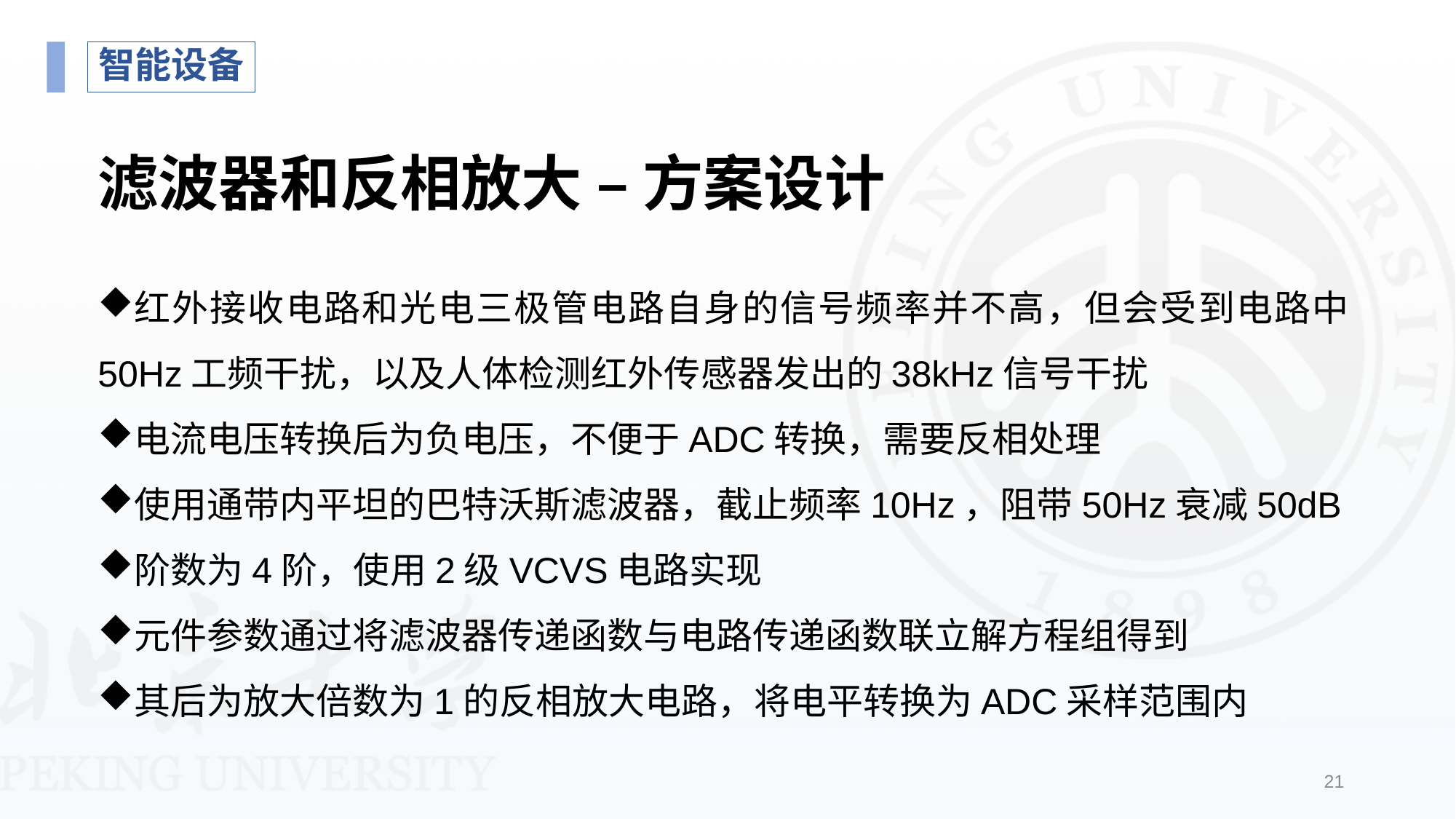

智能设备
# 滤波器和反相放大 – 方案设计
红外接收电路和光电三极管电路自身的信号频率并不高，但会受到电路中50Hz工频干扰，以及人体检测红外传感器发出的38kHz信号干扰
电流电压转换后为负电压，不便于ADC转换，需要反相处理
使用通带内平坦的巴特沃斯滤波器，截止频率10Hz，阻带50Hz衰减50dB
阶数为4阶，使用2级VCVS电路实现
元件参数通过将滤波器传递函数与电路传递函数联立解方程组得到
其后为放大倍数为1的反相放大电路，将电平转换为ADC采样范围内
21